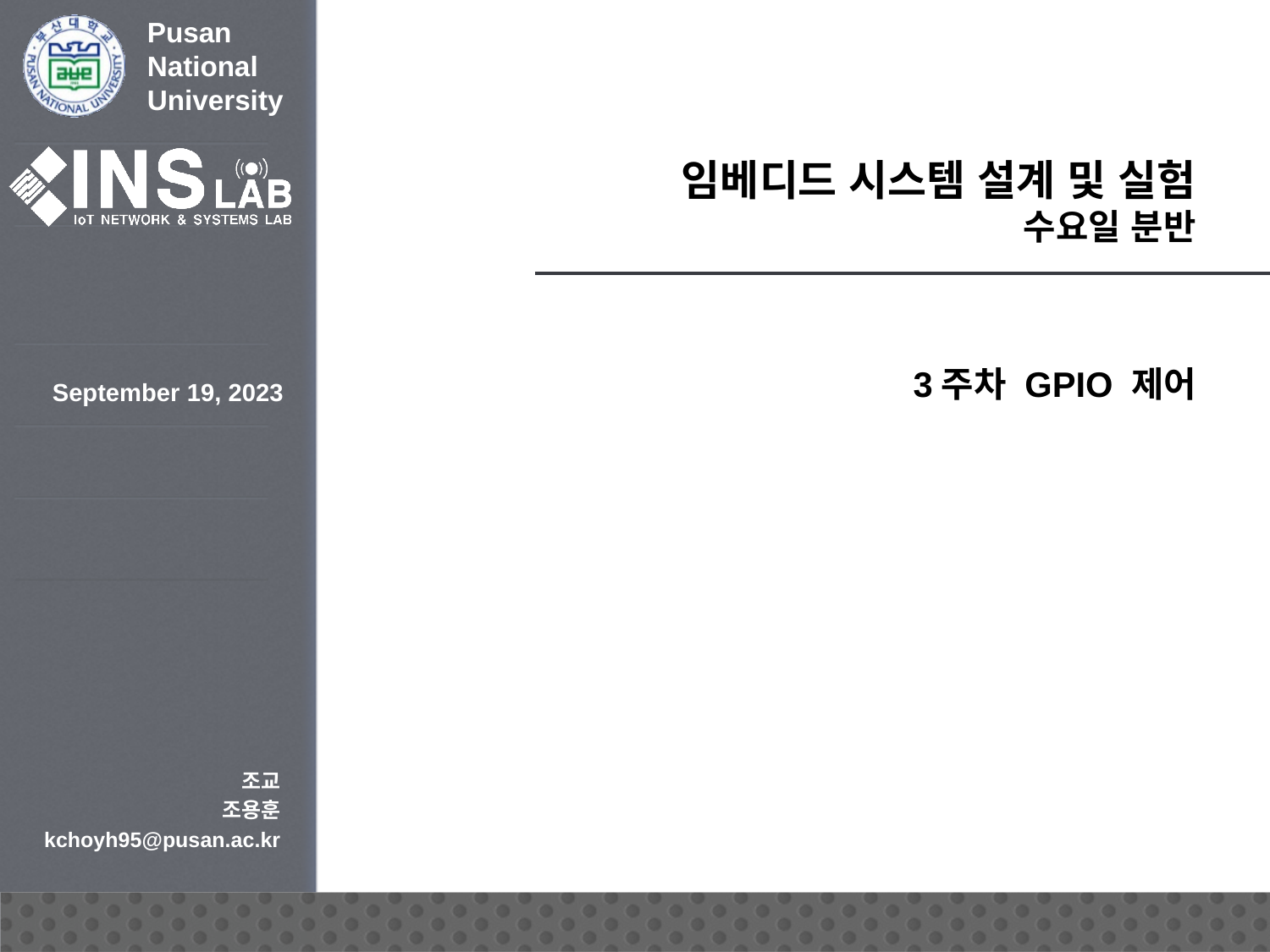

# 임베디드 시스템 설계 및 실험 수요일 분반
3주차 GPIO 제어
조교
조용훈
kchoyh95@pusan.ac.kr